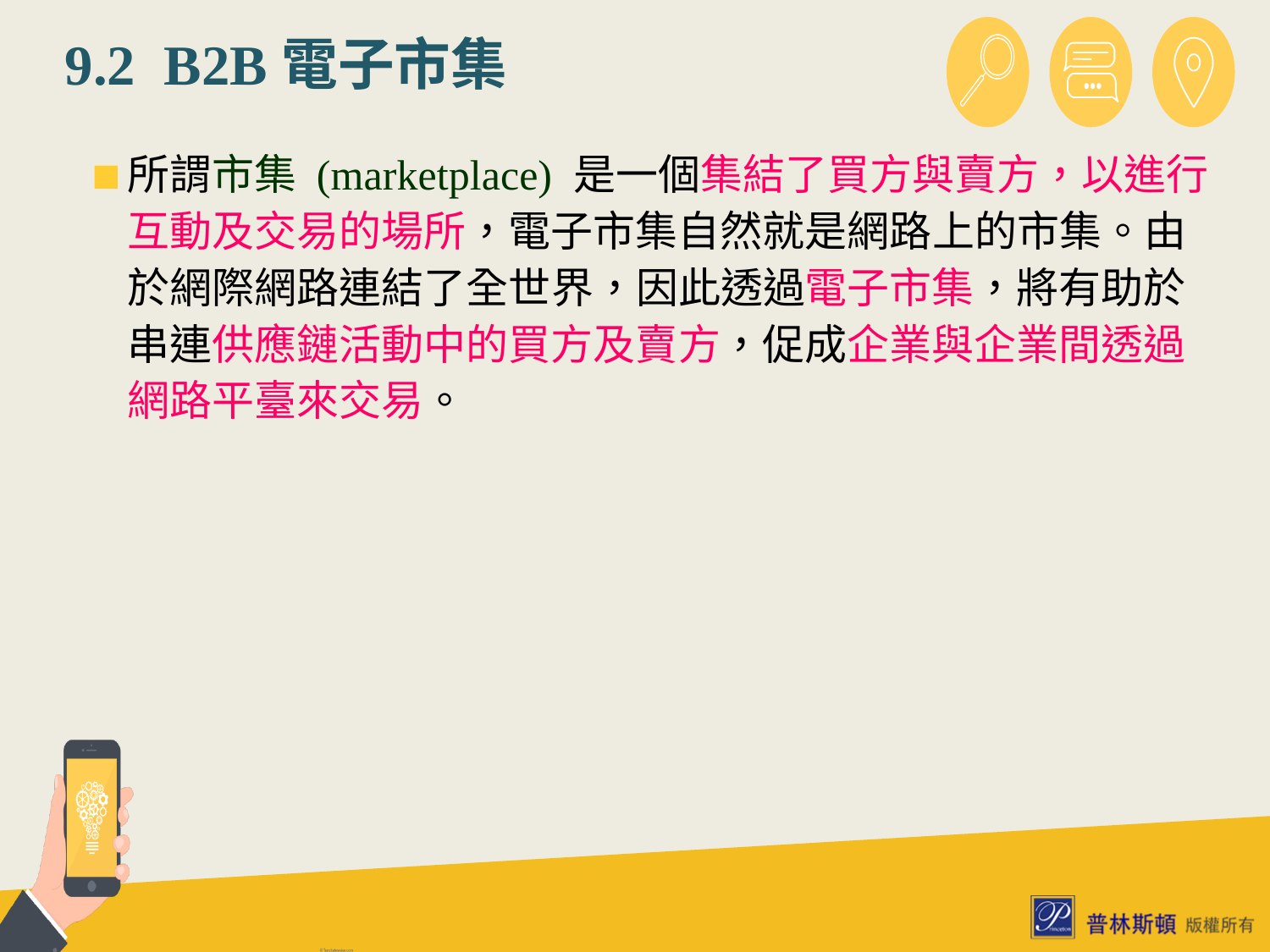

# 9.2  B2B電子市集
所謂市集 (marketplace) 是一個集結了買方與賣方，以進行互動及交易的場所，電子市集自然就是網路上的市集。由於網際網路連結了全世界，因此透過電子市集，將有助於串連供應鏈活動中的買方及賣方，促成企業與企業間透過網路平臺來交易。